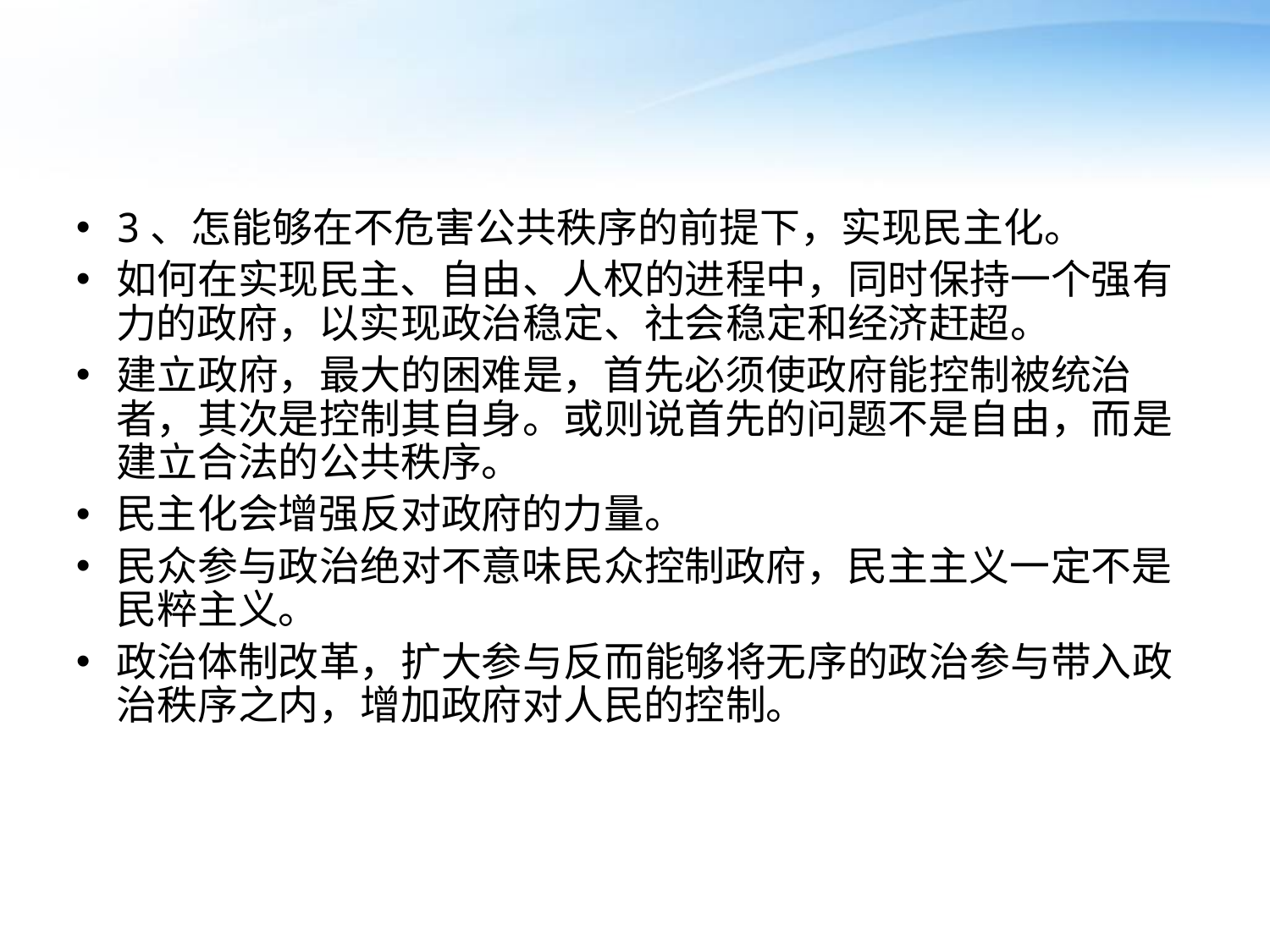

#
3、怎能够在不危害公共秩序的前提下，实现民主化。
如何在实现民主、自由、人权的进程中，同时保持一个强有力的政府，以实现政治稳定、社会稳定和经济赶超。
建立政府，最大的困难是，首先必须使政府能控制被统治者，其次是控制其自身。或则说首先的问题不是自由，而是建立合法的公共秩序。
民主化会增强反对政府的力量。
民众参与政治绝对不意味民众控制政府，民主主义一定不是民粹主义。
政治体制改革，扩大参与反而能够将无序的政治参与带入政治秩序之内，增加政府对人民的控制。